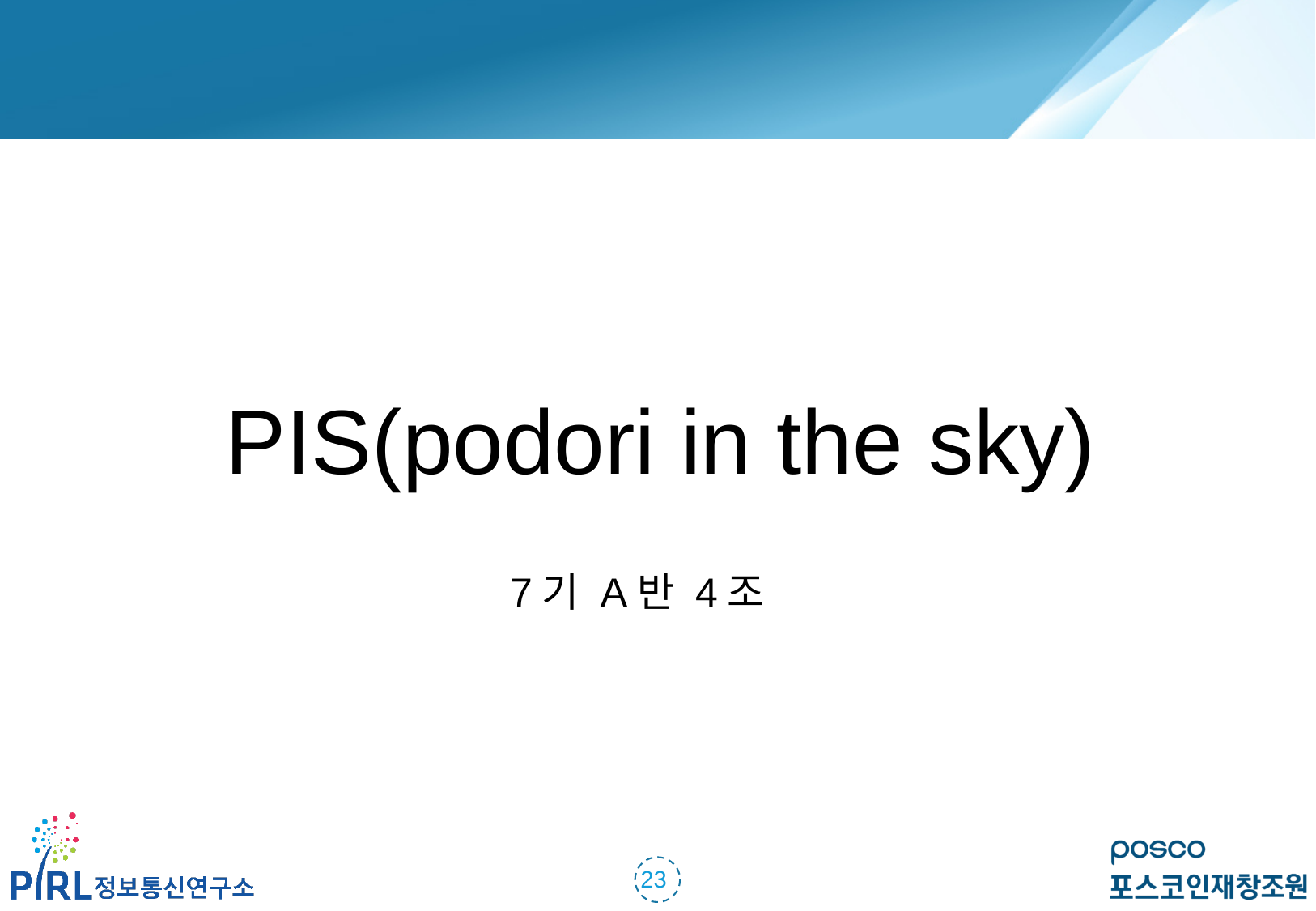

PIS(podori in the sky)
7기 A반 4조